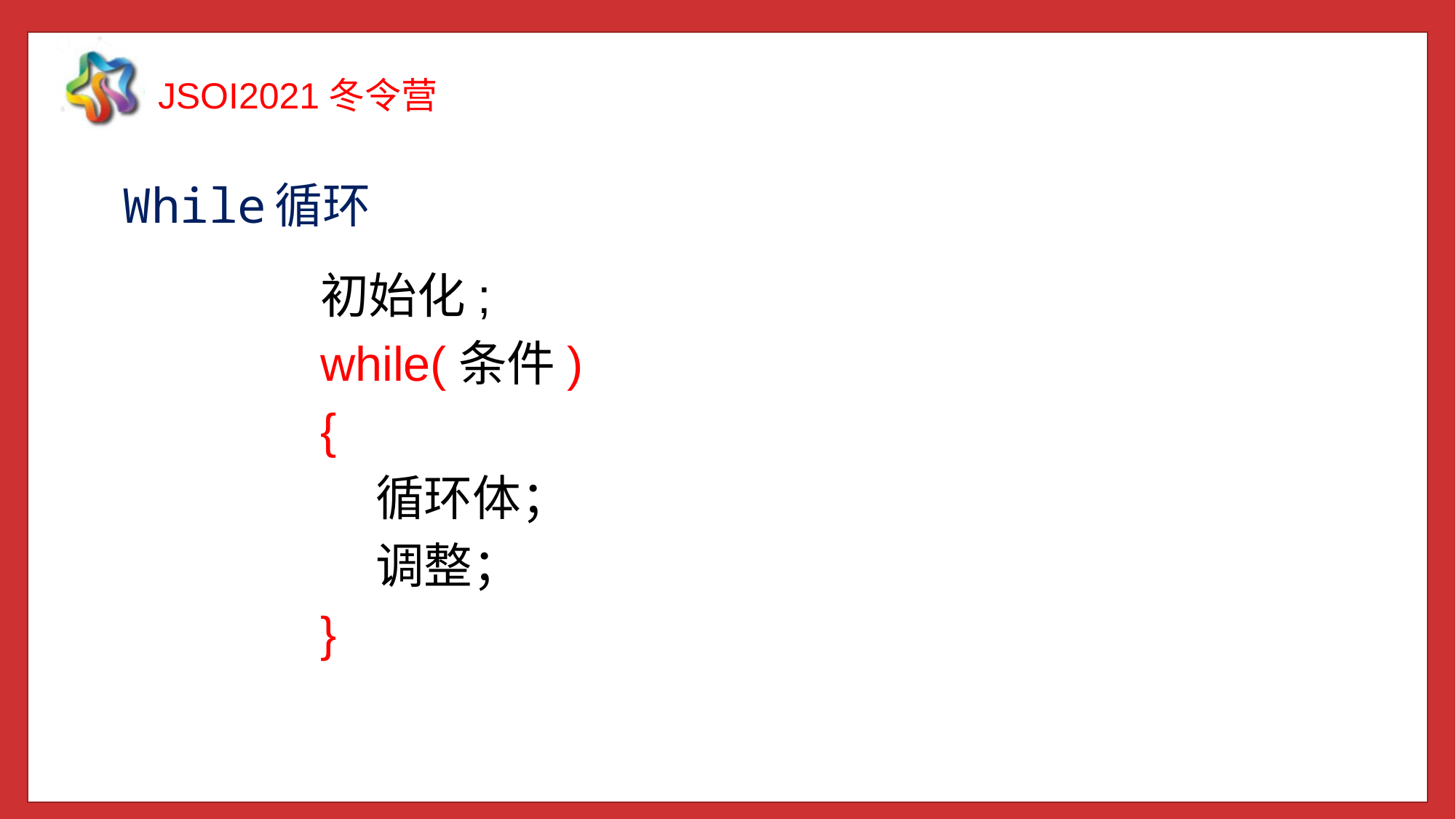

While循环
初始化;
while(条件)
{
    循环体；
    调整；
}